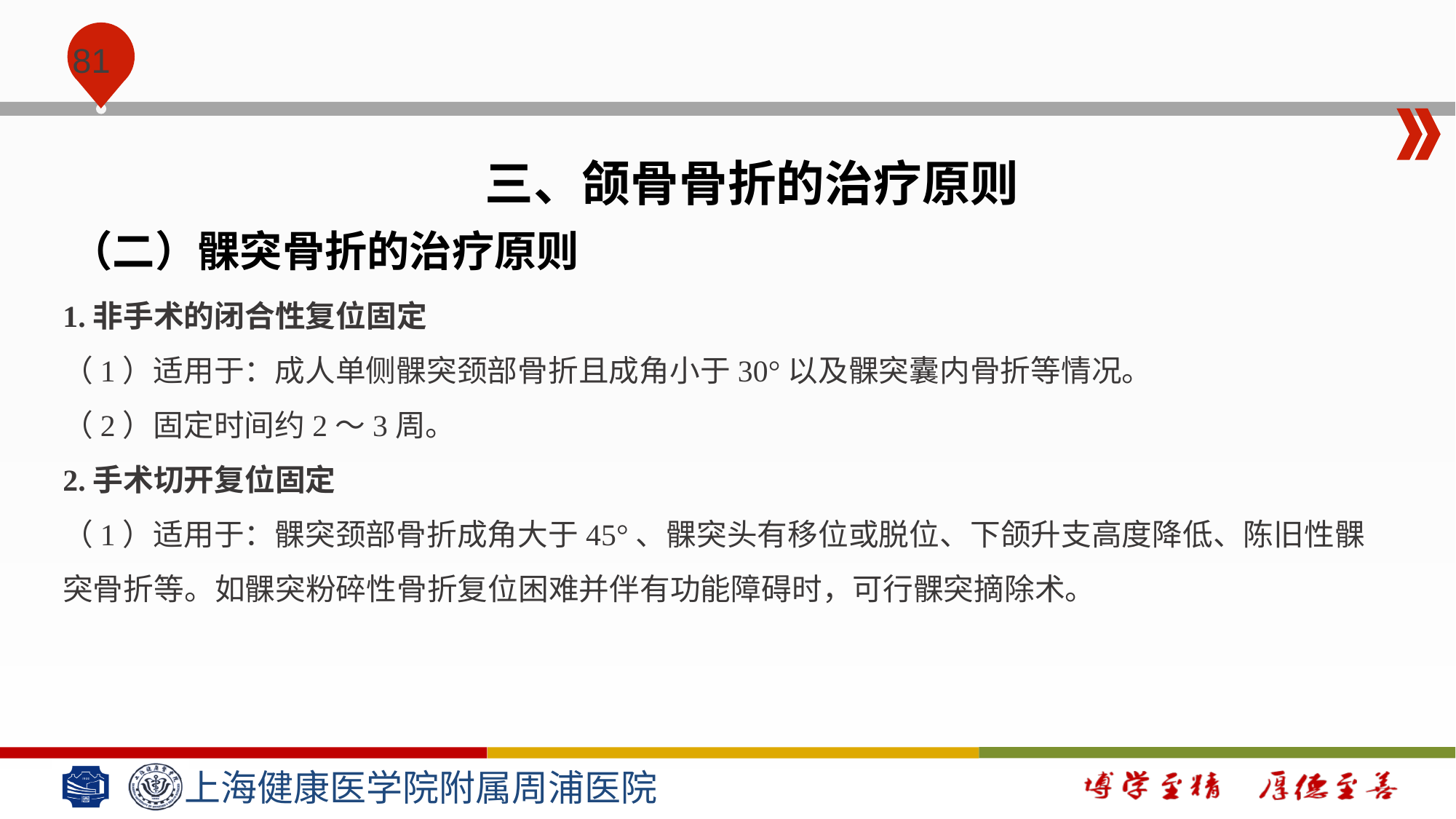

#
三、颌骨骨折的治疗原则
（二）髁突骨折的治疗原则
1.非手术的闭合性复位固定
（1）适用于：成人单侧髁突颈部骨折且成角小于30°以及髁突囊内骨折等情况。
（2）固定时间约2～3周。
2.手术切开复位固定
（1）适用于：髁突颈部骨折成角大于45°、髁突头有移位或脱位、下颌升支高度降低、陈旧性髁突骨折等。如髁突粉碎性骨折复位困难并伴有功能障碍时，可行髁突摘除术。